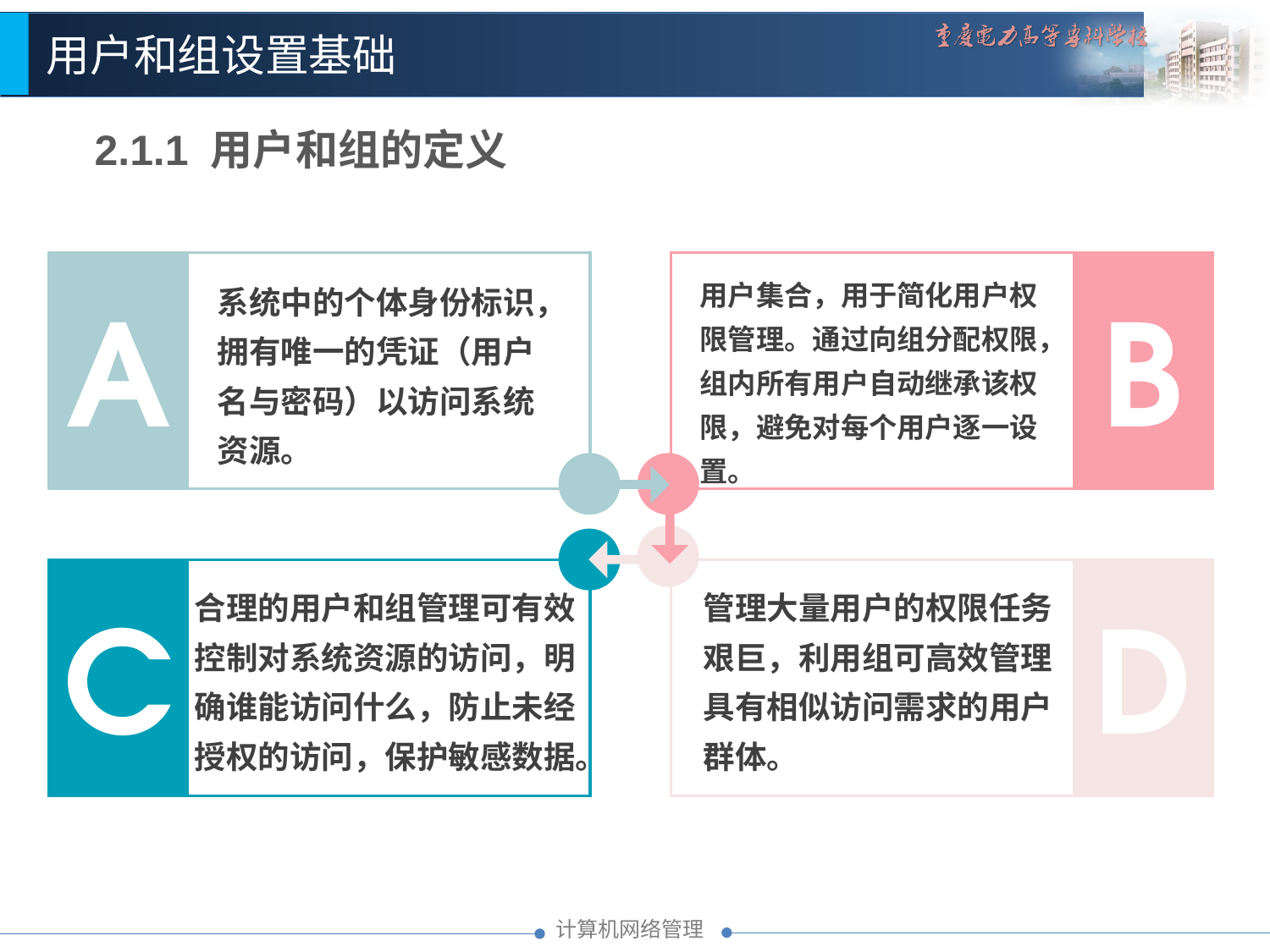

用户和组设置基础
2.1.1 用户和组的定义

用户集合，用于简化用户权限管理。通过向组分配权限，组内所有用户自动继承该权限，避免对每个用户逐一设置。
系统中的个体身份标识，拥有唯一的凭证（用户名与密码）以访问系统资源。
A
B

合理的用户和组管理可有效控制对系统资源的访问，明确谁能访问什么，防止未经授权的访问，保护敏感数据。
管理大量用户的权限任务艰巨，利用组可高效管理具有相似访问需求的用户群体。
C
D